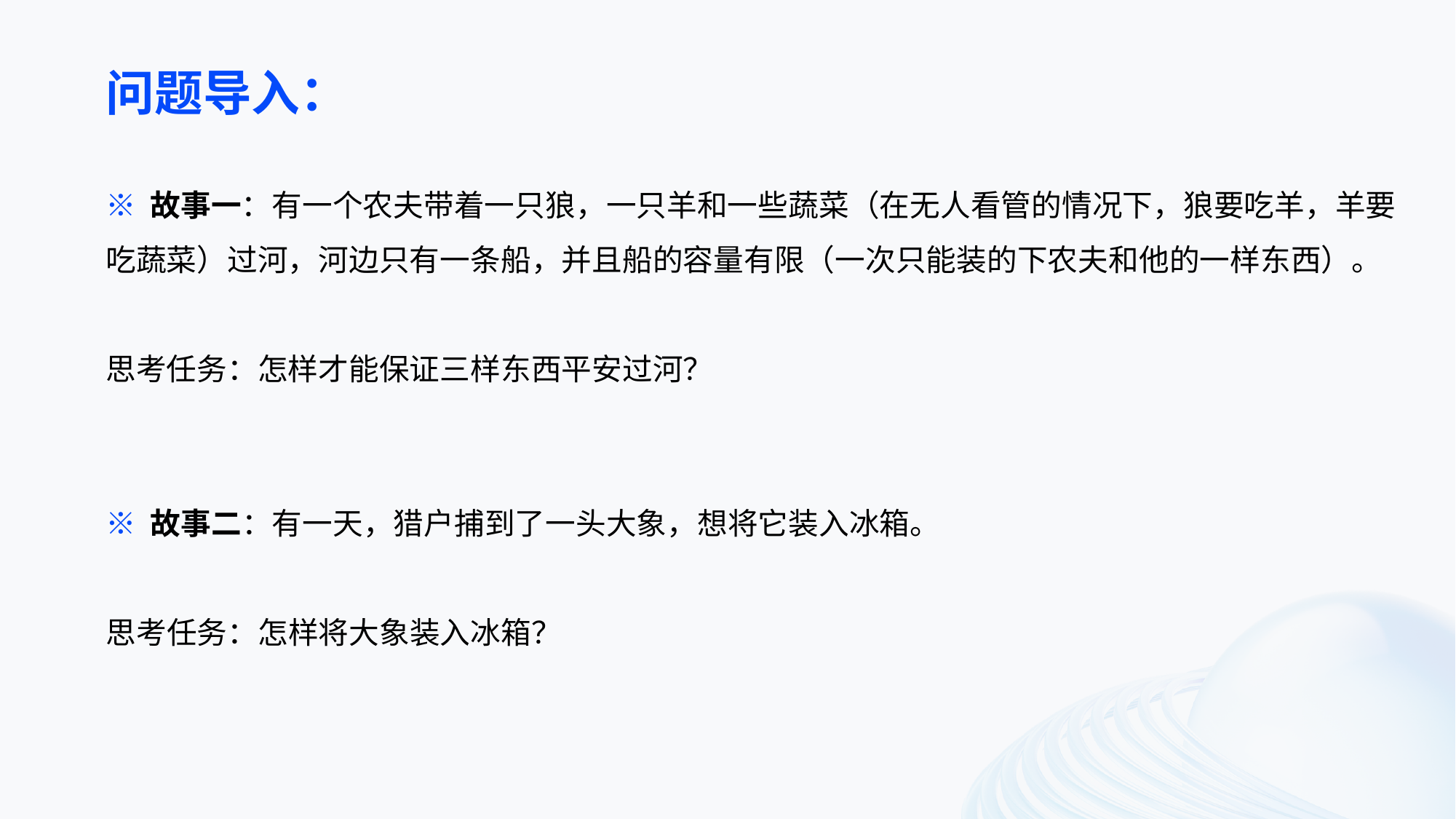

问题导入：
※ 故事一：有一个农夫带着一只狼，一只羊和一些蔬菜（在无人看管的情况下，狼要吃羊，羊要吃蔬菜）过河，河边只有一条船，并且船的容量有限（一次只能装的下农夫和他的一样东西）。

思考任务：怎样才能保证三样东西平安过河？

※ 故事二：有一天，猎户捕到了一头大象，想将它装入冰箱。

思考任务：怎样将大象装入冰箱？